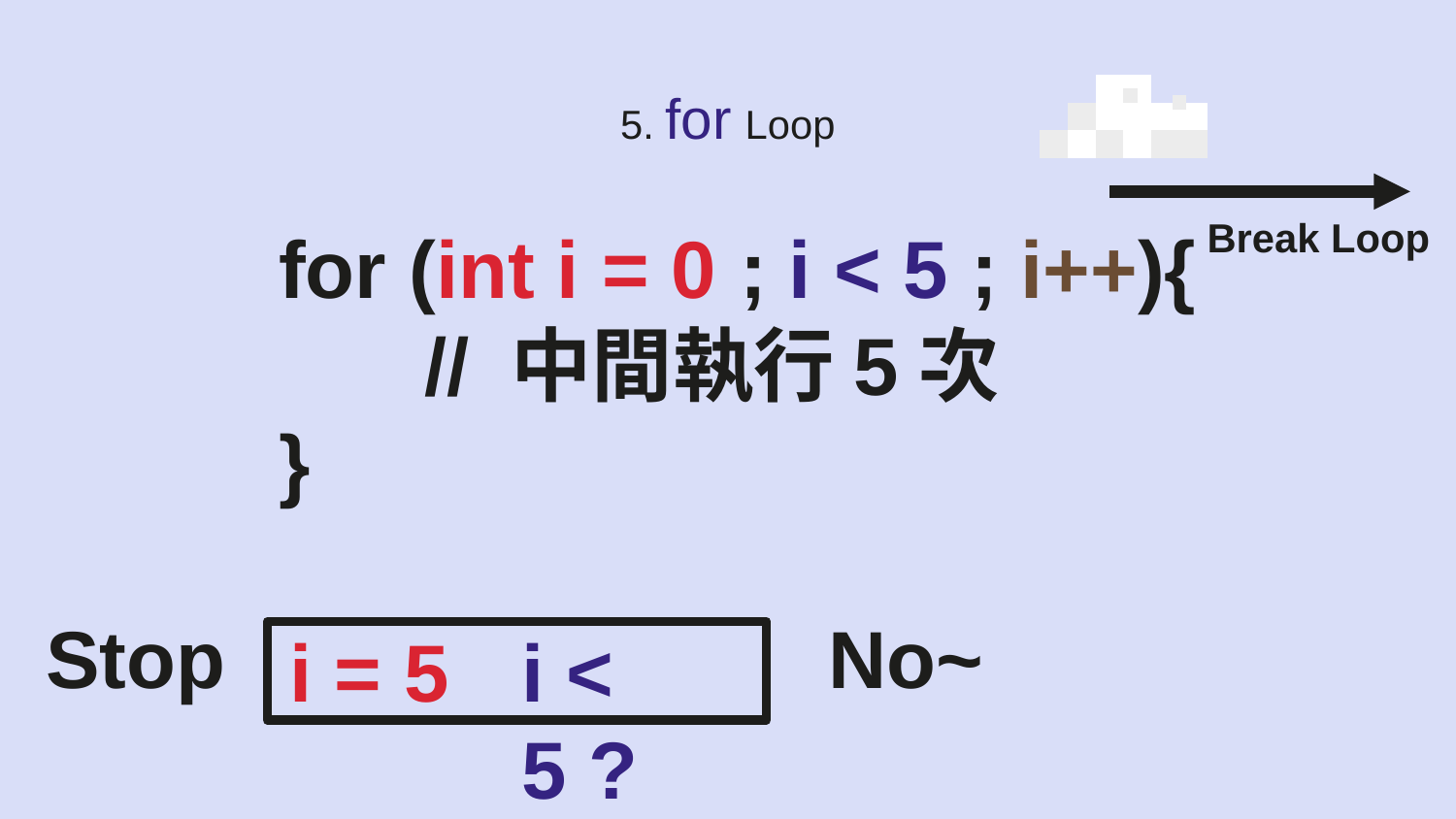

# 5. for Loop

Break Loop
for (int i = 0 ; i < 5 ; i++){
	// 中間執行5次
}
Stop
No~

i = 5
i < 5 ?